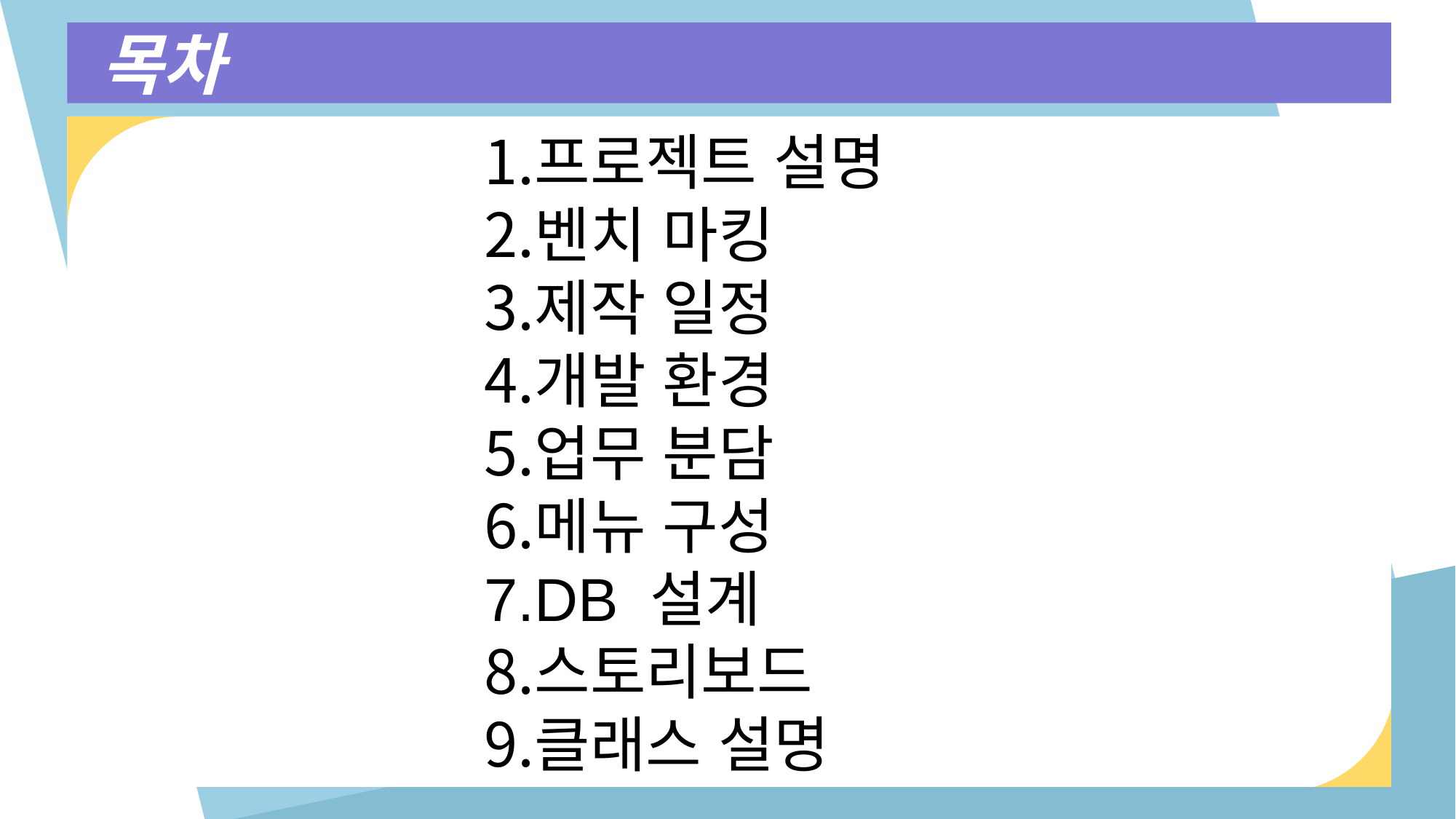

목차

프로젝트 설명
벤치 마킹
제작 일정
개발 환경
업무 분담
메뉴 구성
DB 설계
스토리보드
클래스 설명